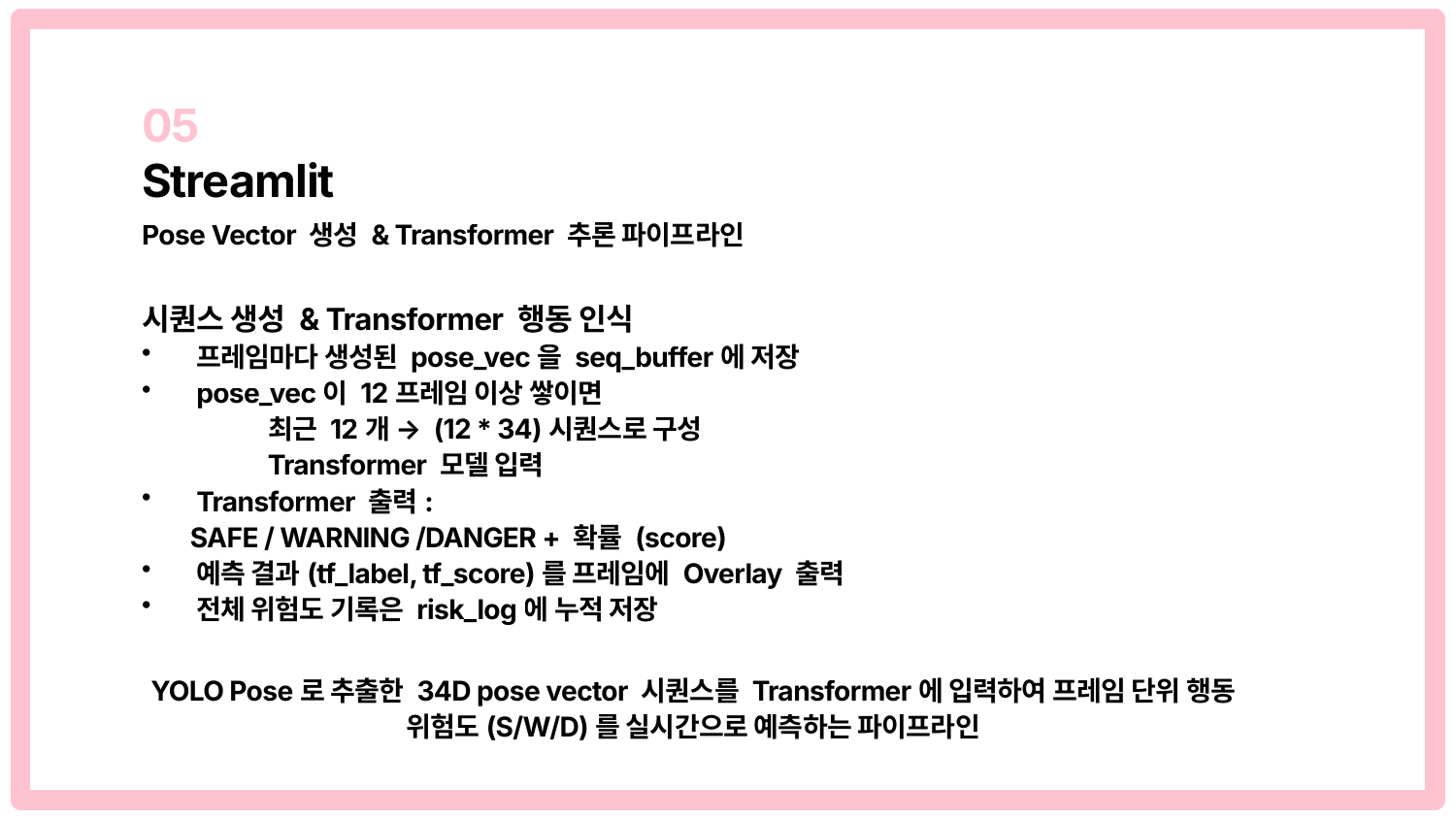

05
Streamlit
Pose Vector 생성 & Transformer 추론 파이프라인
시퀀스 생성 & Transformer 행동 인식
프레임마다 생성된 pose_vec을 seq_buffer에 저장
pose_vec이 12프레임 이상 쌓이면
                    최근 12개 → (12 * 34)시퀀스로 구성
                     Transformer 모델 입력
Transformer 출력:
        SAFE / WARNING /DANGER + 확률 (score)
예측 결과(tf_label, tf_score)를 프레임에 Overlay 출력
전체 위험도 기록은 risk_log에 누적 저장
YOLO Pose로 추출한 34D pose vector 시퀀스를 Transformer에 입력하여 프레임 단위 행동 위험도(S/W/D)를 실시간으로 예측하는 파이프라인